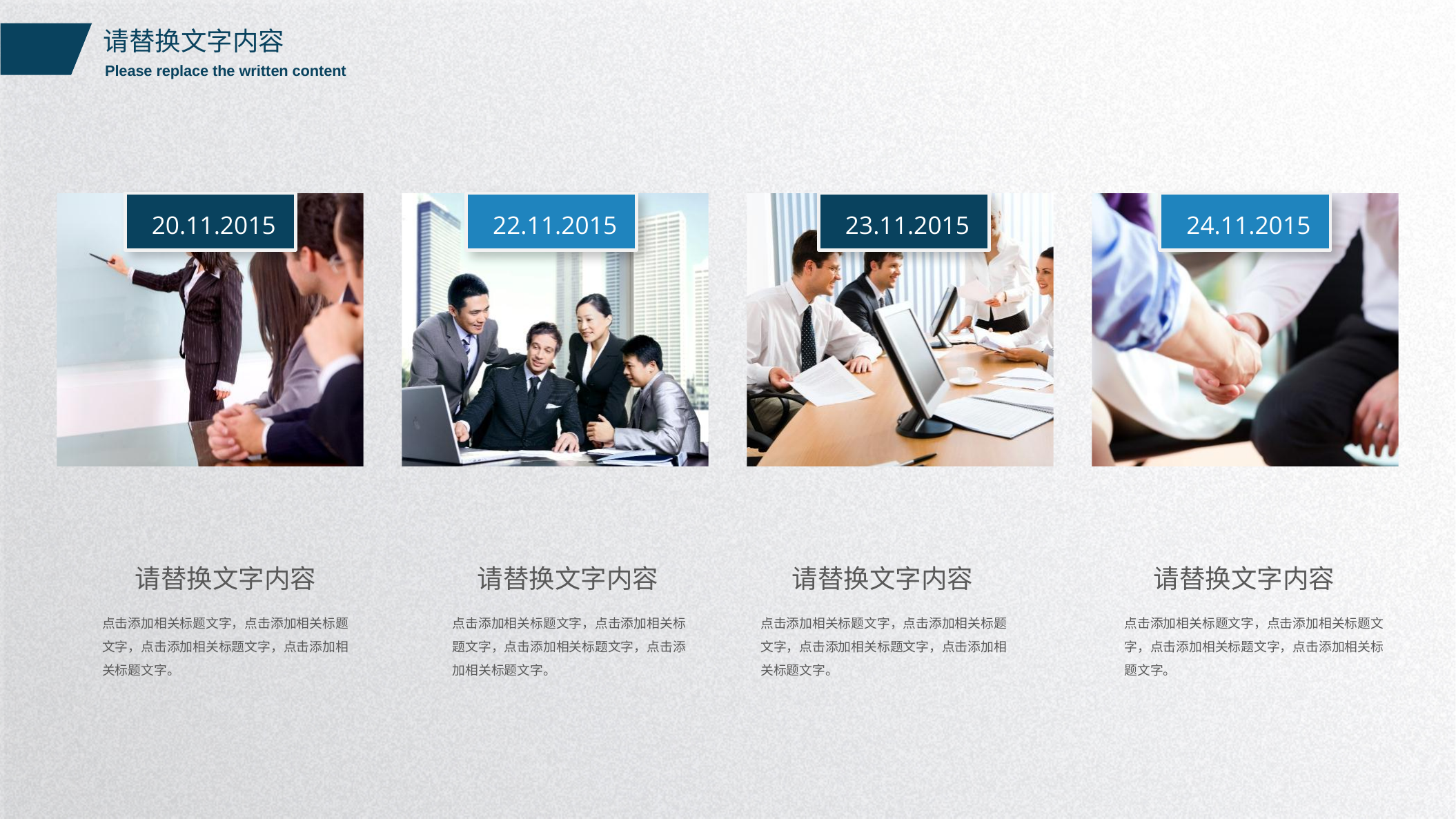

请替换文字内容

Please replace the written content

20.11.2015
22.11.2015
23.11.2015
24.11.2015
请替换文字内容
请替换文字内容
请替换文字内容
请替换文字内容
点击添加相关标题文字，点击添加相关标题文字，点击添加相关标题文字，点击添加相关标题文字。
点击添加相关标题文字，点击添加相关标题文字，点击添加相关标题文字，点击添加相关标题文字。
点击添加相关标题文字，点击添加相关标题文字，点击添加相关标题文字，点击添加相关标题文字。
点击添加相关标题文字，点击添加相关标题文字，点击添加相关标题文字，点击添加相关标题文字。